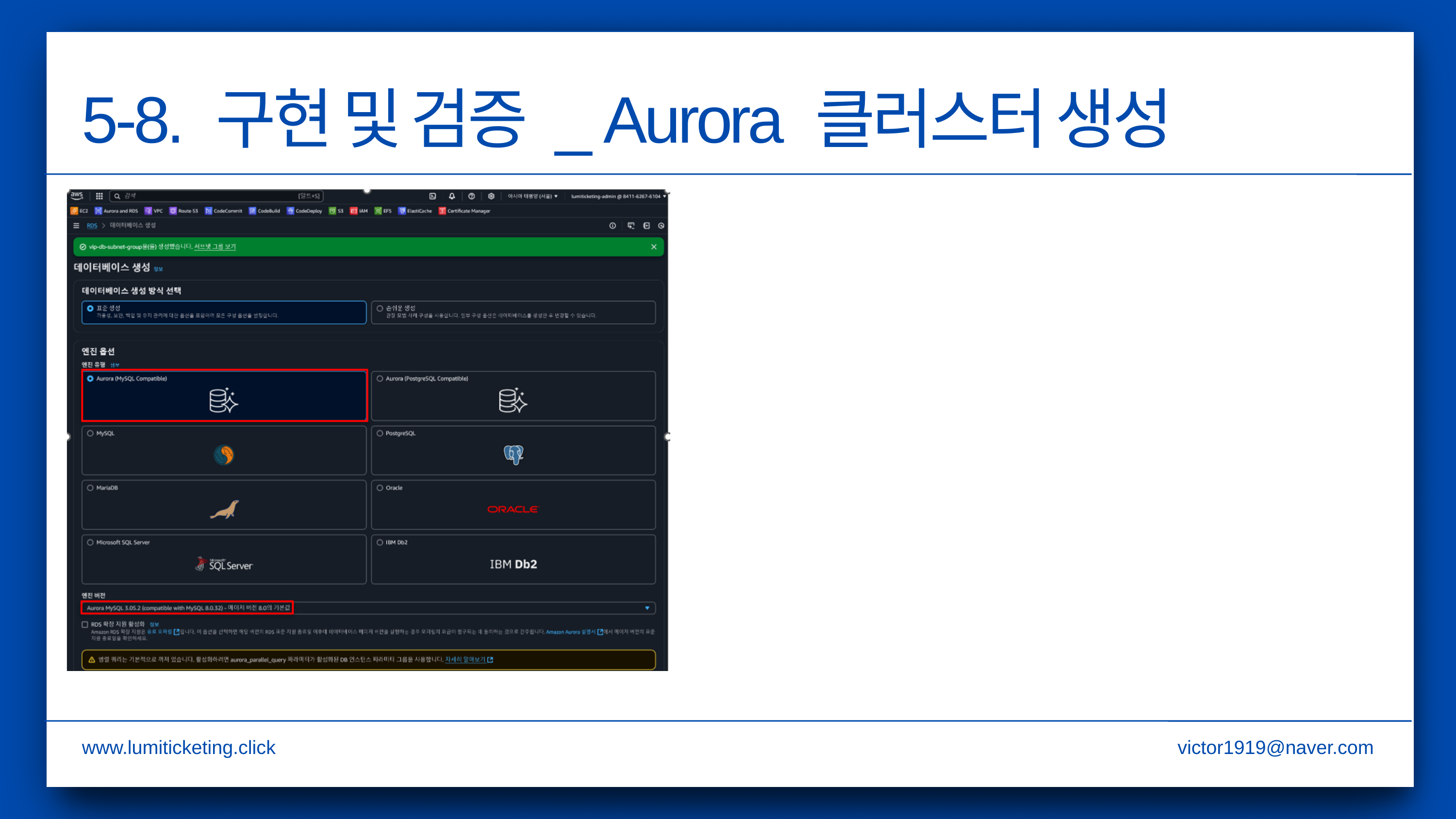

5-8. 구현 및 검증 _ Aurora 클러스터 생성

www.lumiticketing.click
victor1919@naver.com